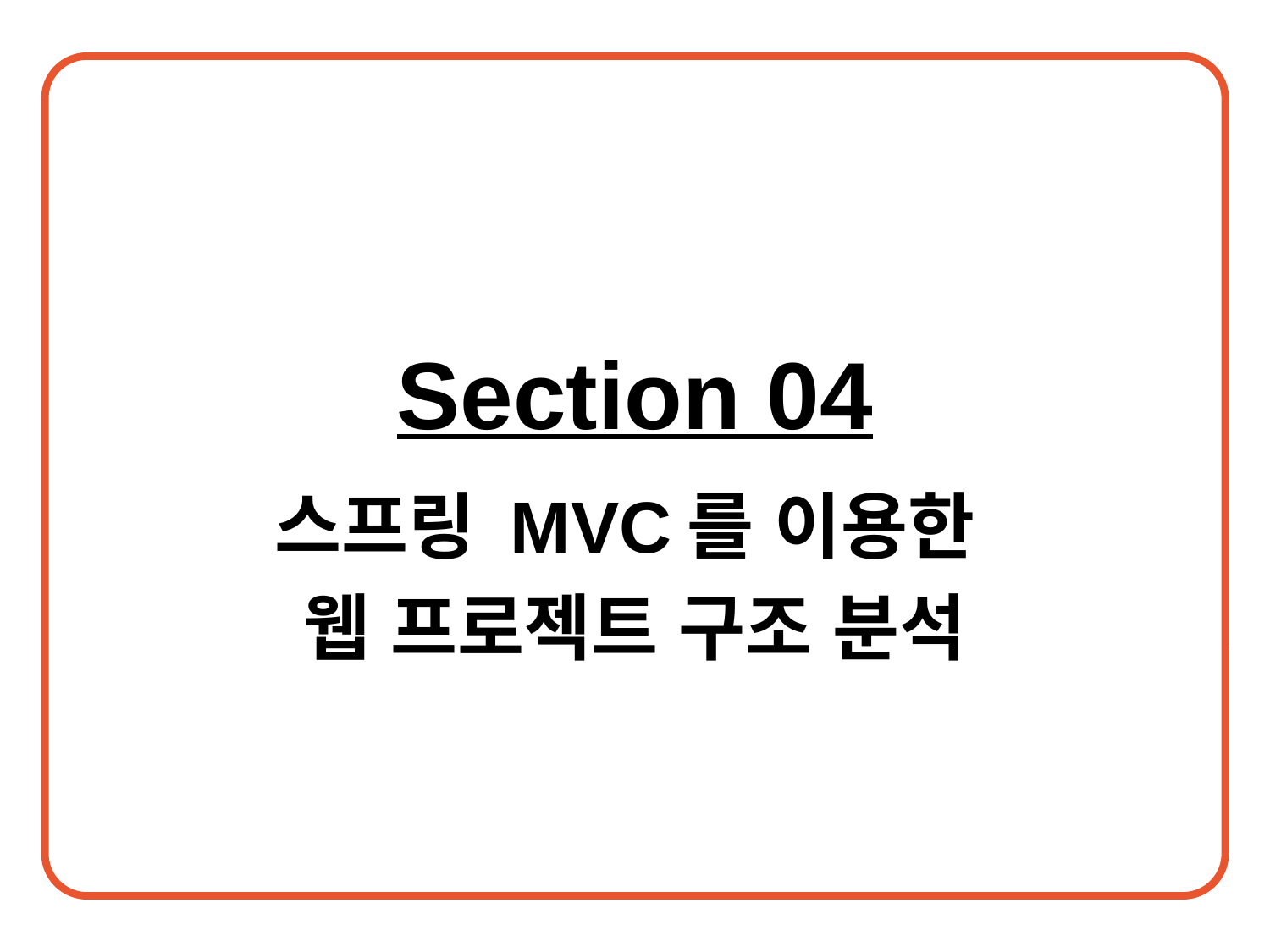

Section 04
스프링 MVC를 이용한
웹 프로젝트 구조 분석